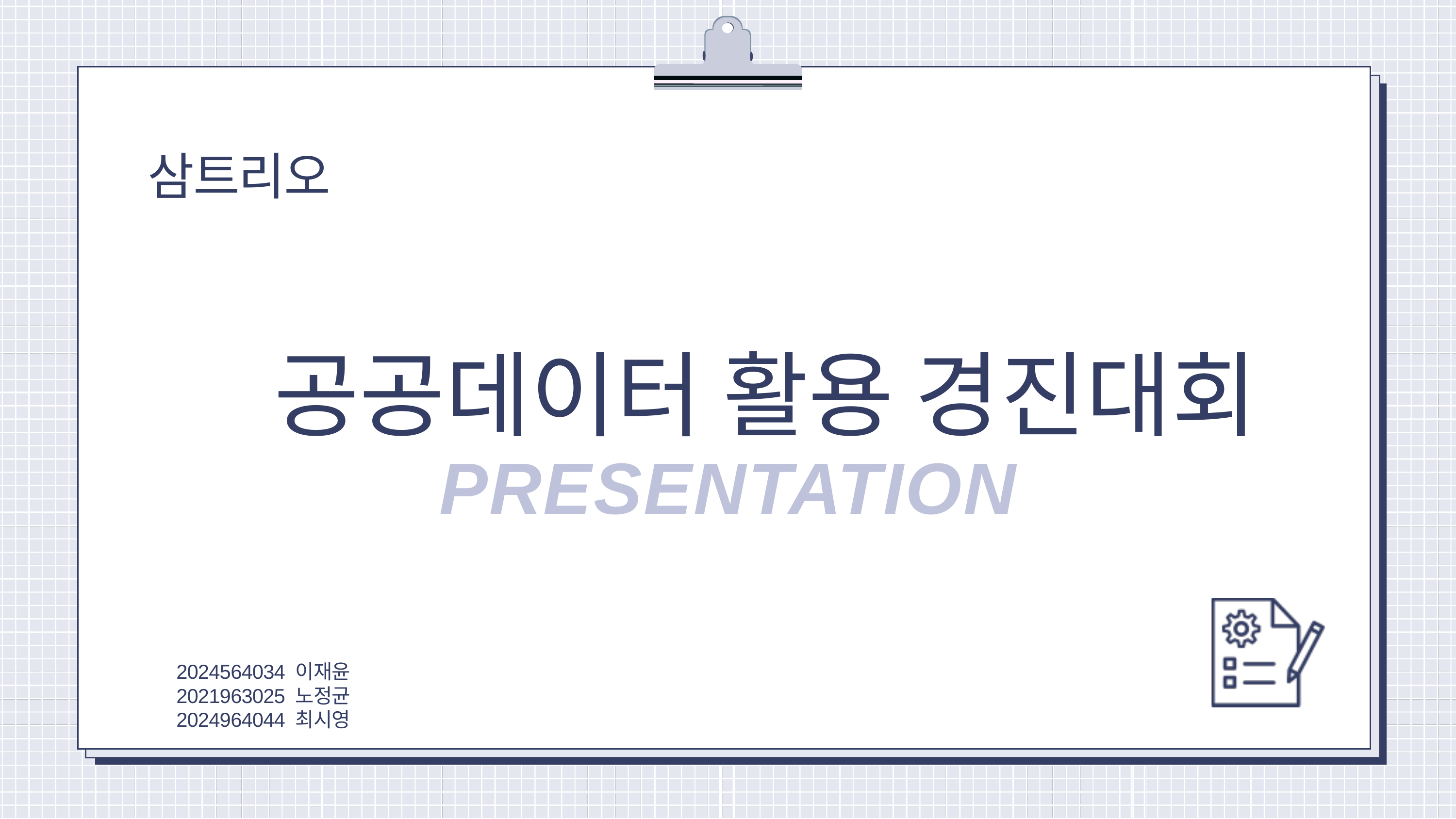

삼트리오
공공데이터 활용 경진대회
PRESENTATION

2024564034 이재윤
2021963025 노정균
2024964044 최시영